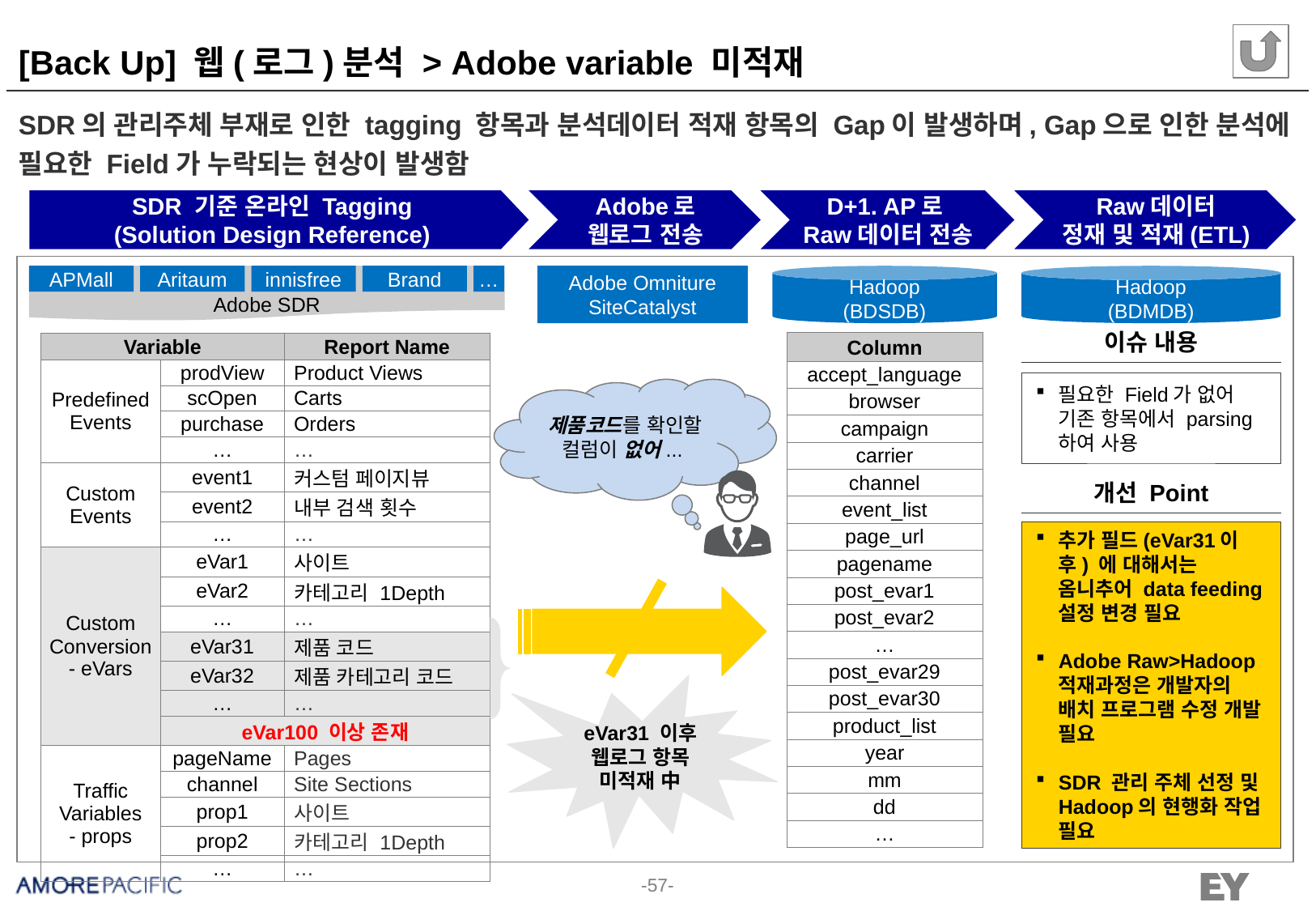

# [Back Up] 웹(로그)분석 > Adobe variable 미적재

SDR의 관리주체 부재로 인한 tagging 항목과 분석데이터 적재 항목의 Gap이 발생하며, Gap으로 인한 분석에 필요한 Field가 누락되는 현상이 발생함
SDR 기준 온라인 Tagging
(Solution Design Reference)
Adobe로
웹로그 전송
D+1. AP로
Raw데이터 전송
Raw데이터
정재 및 적재(ETL)

Adobe SDR
Adobe Omniture
SiteCatalyst
Hadoop
(BDSDB)
Hadoop
(BDMDB)
APMall
Aritaum
innisfree
Brand
…
이슈 내용
| Column |
| --- |
| accept\_language |
| browser |
| campaign |
| carrier |
| channel |
| event\_list |
| page\_url |
| pagename |
| post\_evar1 |
| post\_evar2 |
| … |
| post\_evar29 |
| post\_evar30 |
| product\_list |
| year |
| mm |
| dd |
| … |
| Variable |  | Report Name |
| --- | --- | --- |
| Predefined Events | prodView | Product Views |
|  | scOpen | Carts |
|  | purchase | Orders |
|  | … | … |
| Custom Events | event1 | 커스텀 페이지뷰 |
|  | event2 | 내부 검색 횟수 |
|  | … | … |
| Custom Conversion - eVars | eVar1 | 사이트 |
|  | eVar2 | 카테고리 1Depth |
|  | … | … |
|  | eVar31 | 제품 코드 |
|  | eVar32 | 제품 카테고리 코드 |
|  | … | … |
|  | eVar100 이상 존재 |  |
| Traffic Variables - props | pageName | Pages |
|  | channel | Site Sections |
|  | prop1 | 사이트 |
|  | prop2 | 카테고리 1Depth |
|  | … | … |
필요한 Field가 없어 기존 항목에서 parsing하여 사용
제품코드를 확인할 컬럼이 없어...

개선 Point
추가 필드(eVar31이후) 에 대해서는 옴니추어 data feeding 설정 변경 필요
Adobe Raw>Hadoop 적재과정은 개발자의 배치 프로그램 수정 개발 필요
SDR 관리 주체 선정 및 Hadoop의 현행화 작업 필요

eVar31 이후
웹로그 항목 미적재 中